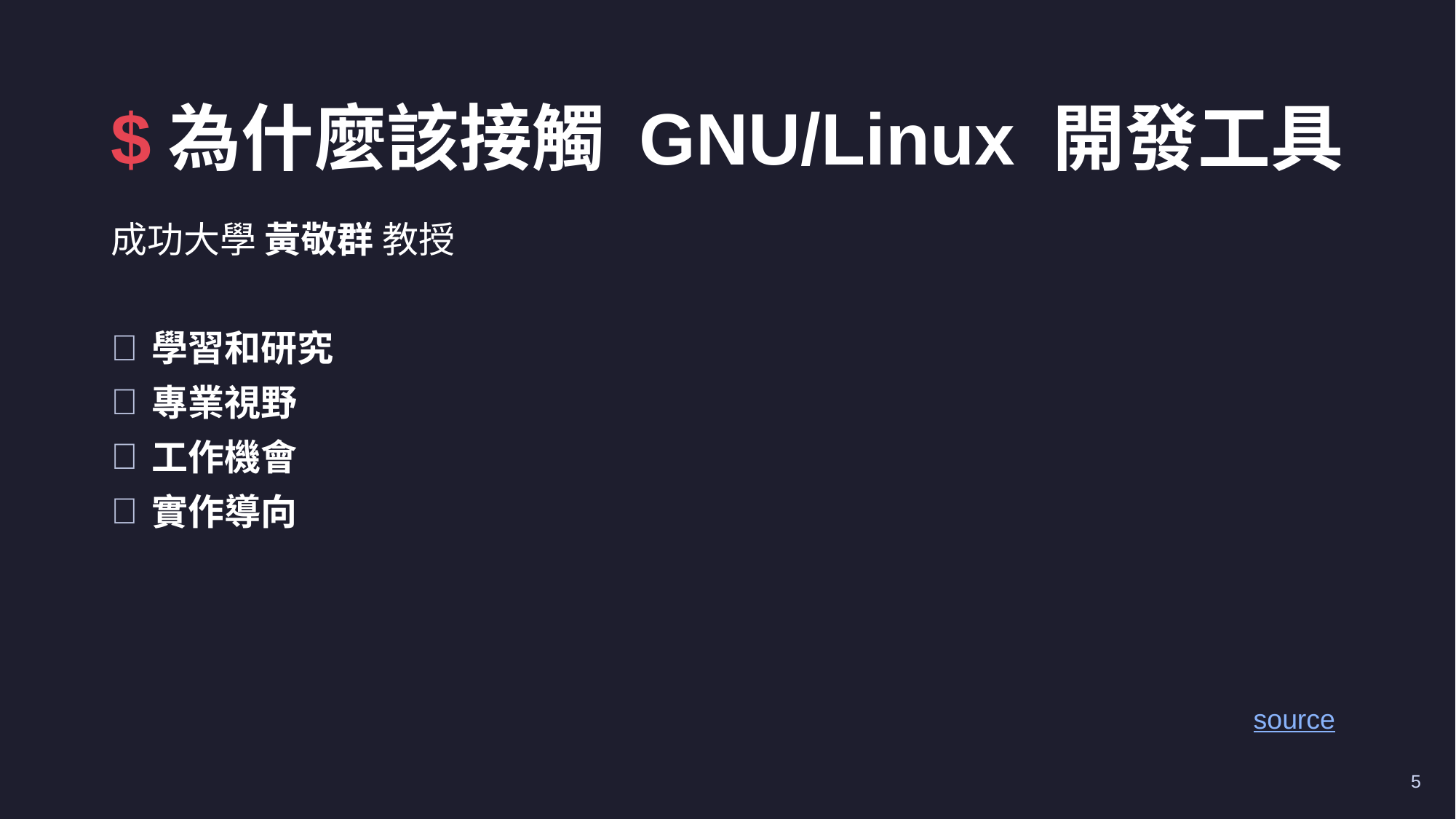

# $為什麼該接觸 GNU/Linux 開發工具
成功大學 黃敬群 教授

學習和研究
專業視野
工作機會
實作導向
source
5